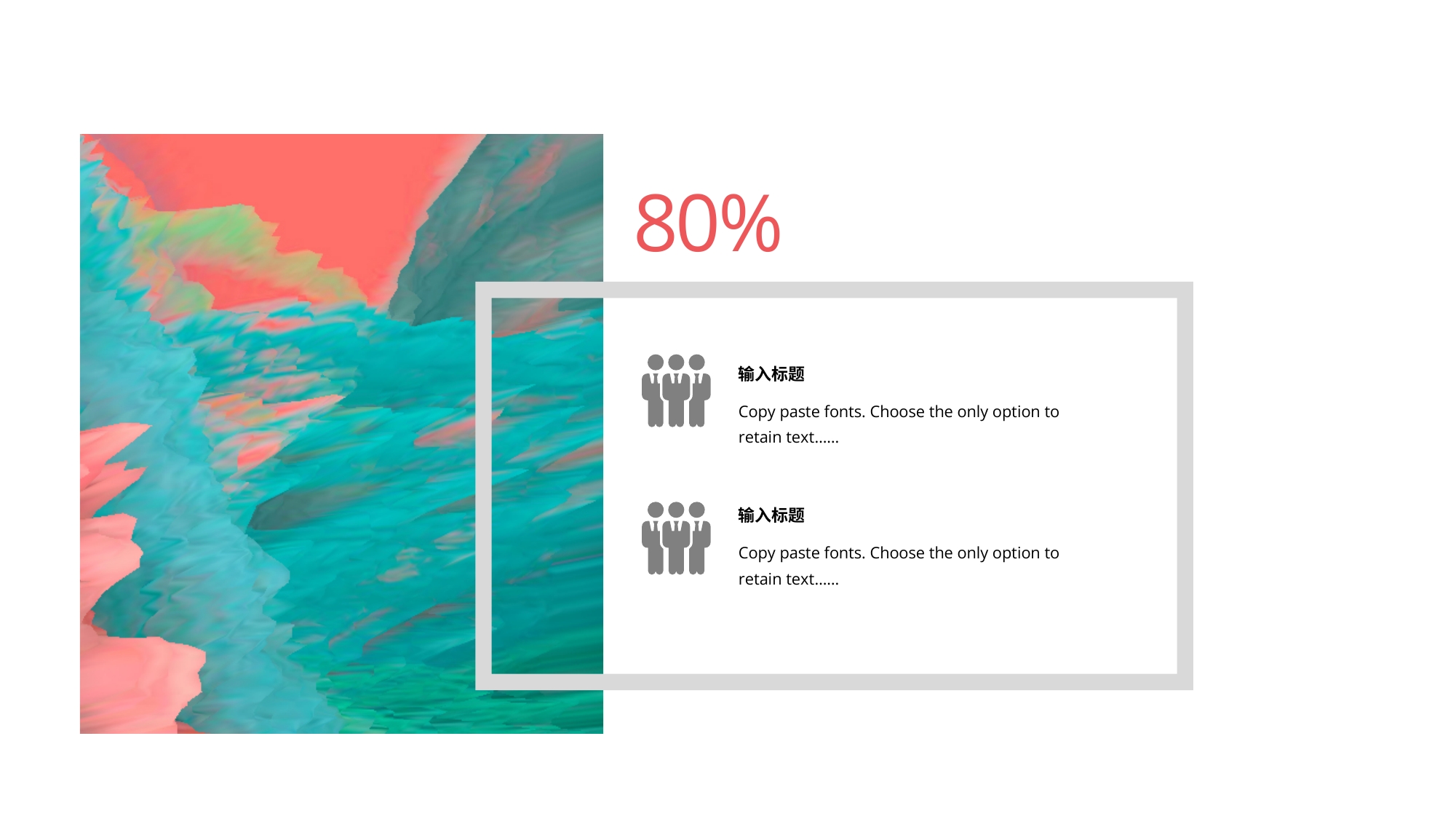

80%

输入标题
Copy paste fonts. Choose the only option to retain text……
输入标题
Copy paste fonts. Choose the only option to retain text……